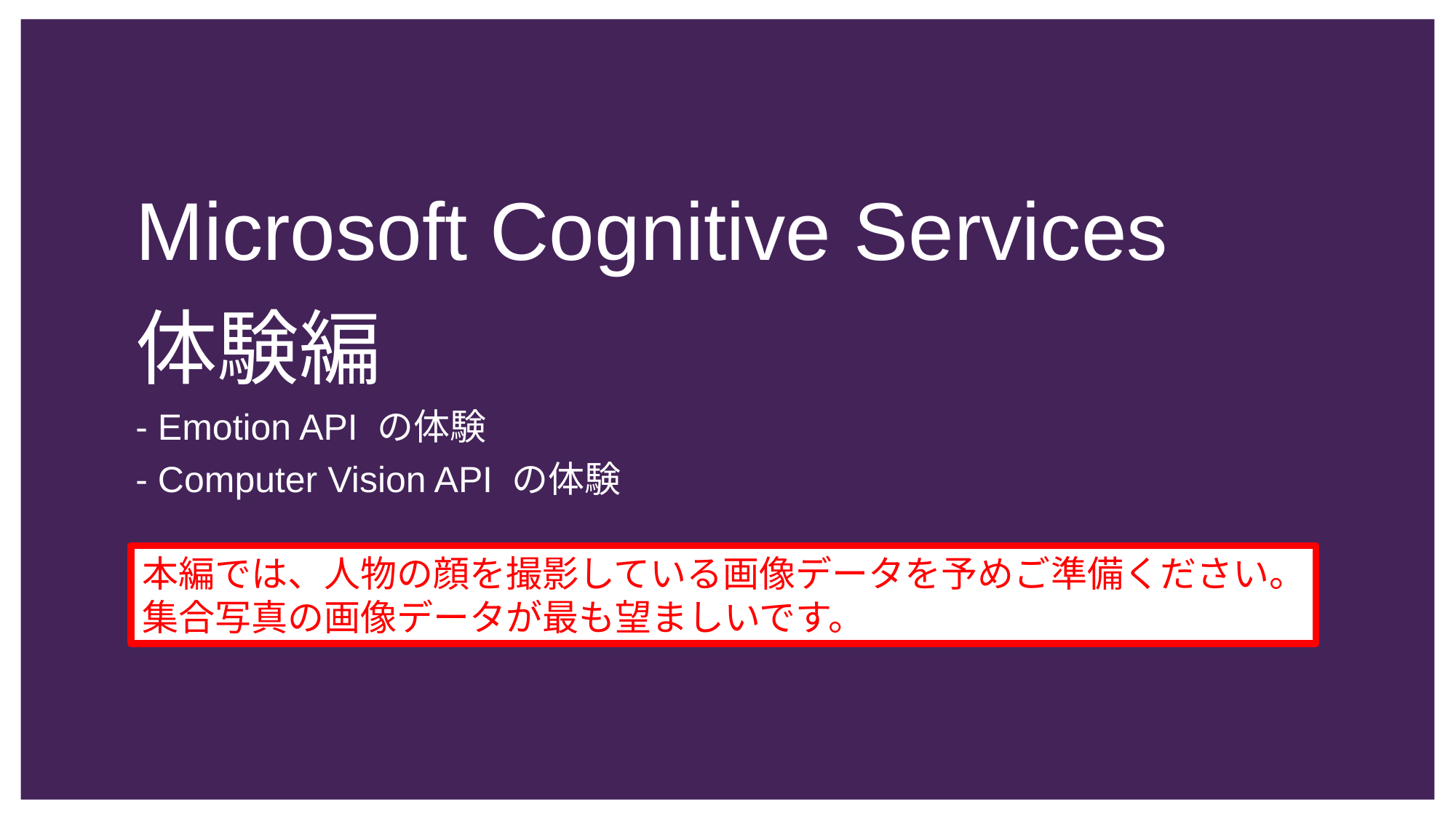

# Microsoft Cognitive Services 体験編 - Emotion API の体験 - Computer Vision API の体験
本編では、人物の顔を撮影している画像データを予めご準備ください。
集合写真の画像データが最も望ましいです。